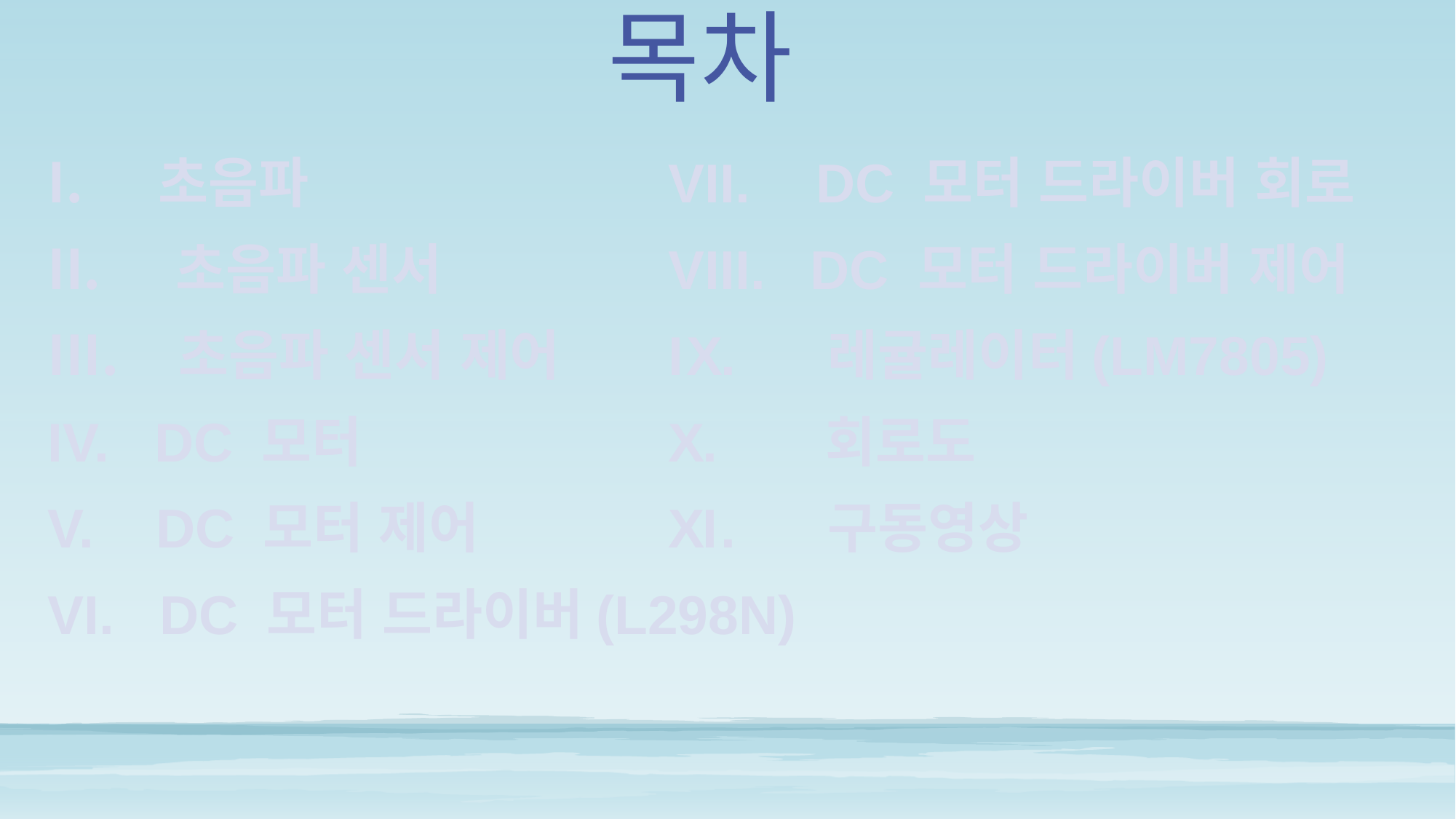

# 목차
    초음파
    초음파 센서
   초음파 센서 제어
   DC 모터
    DC 모터 제어
   DC 모터 드라이버(L298N)
   DC 모터 드라이버 회로
   DC 모터 드라이버 제어
     레귤레이터(LM7805)
      회로도
     구동영상